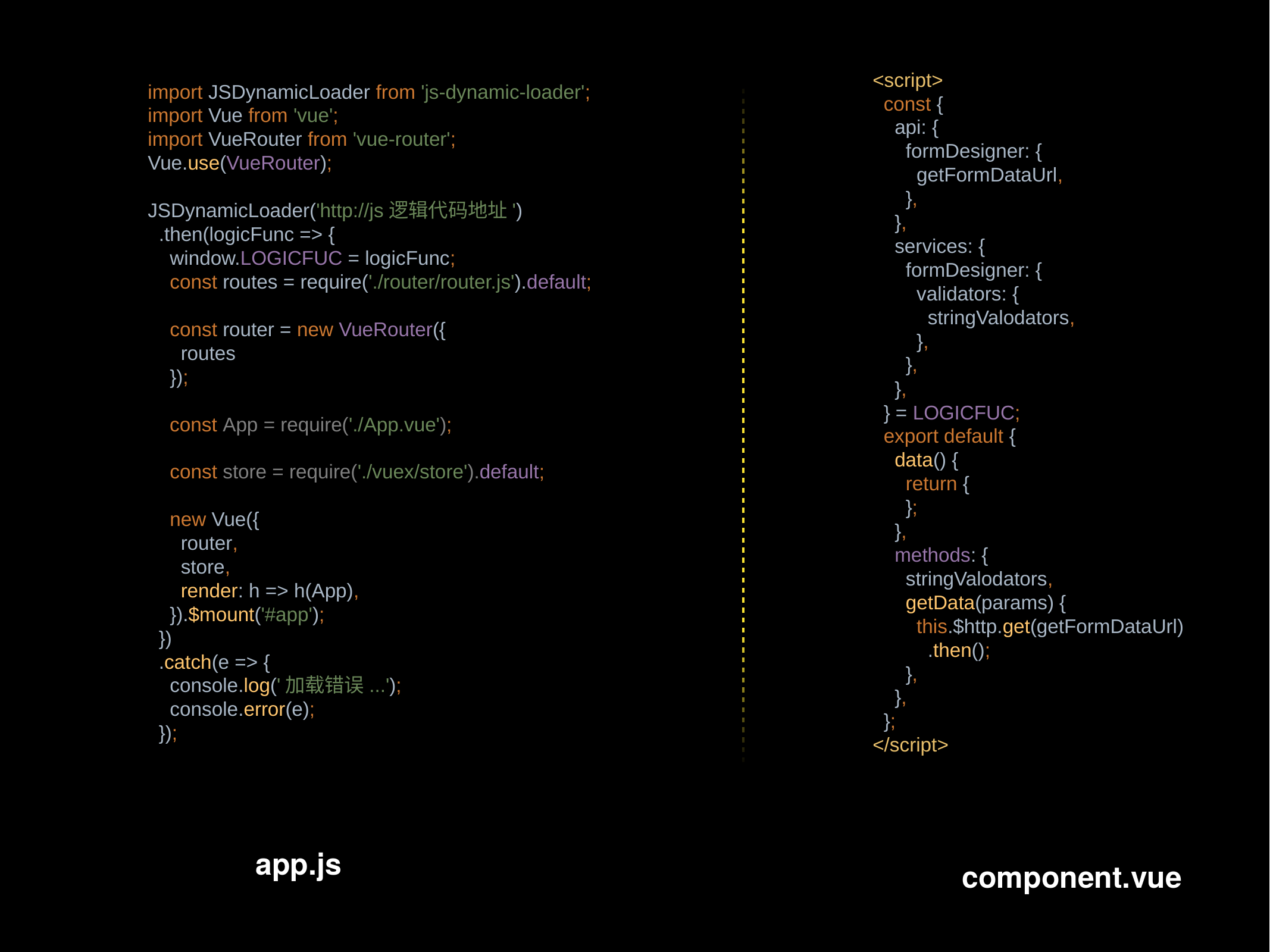

<script>
  const {
    api: {
      formDesigner: {
        getFormDataUrl,
      },
    },
    services: {
      formDesigner: {
        validators: {
          stringValodators,
        },
      },
    },
  } = LOGICFUC;
  export default {
    data() {
      return {
      };
    },
    methods: {
      stringValodators,
      getData(params) {
        this.$http.get(getFormDataUrl)
          .then();
      },
    },
  };
</script>
import JSDynamicLoader from 'js-dynamic-loader';
import Vue from 'vue';
import VueRouter from 'vue-router';
Vue.use(VueRouter);

JSDynamicLoader('http://js逻辑代码地址')
  .then(logicFunc => {
    window.LOGICFUC = logicFunc;
    const routes = require('./router/router.js').default;

    const router = new VueRouter({
      routes
    });

    const App = require('./App.vue');

    const store = require('./vuex/store').default;

    new Vue({
      router,
      store,
      render: h => h(App),
    }).$mount('#app');
  })
  .catch(e => {
    console.log('加载错误...');
    console.error(e);
  });

app.js
component.vue